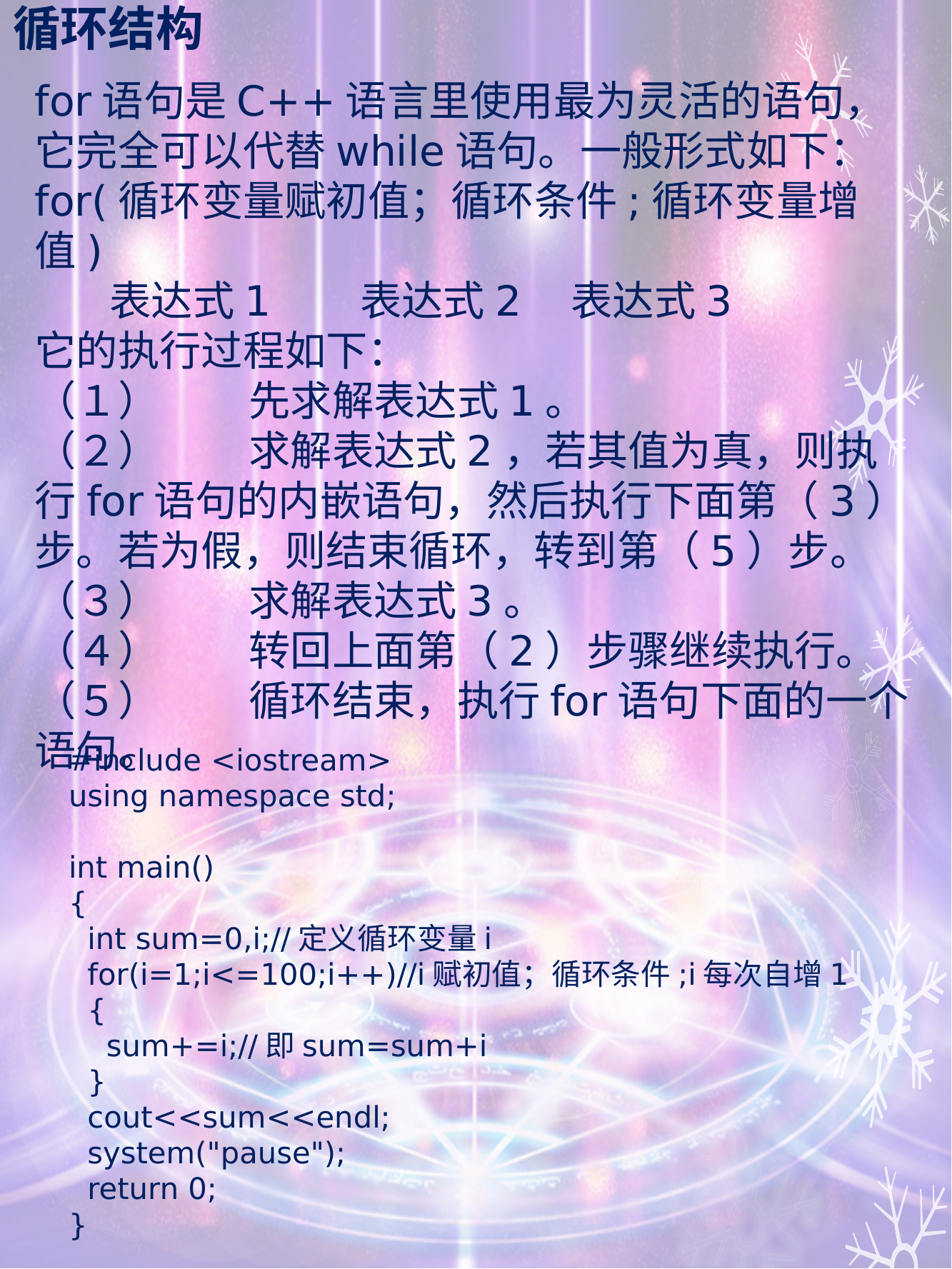

# 循环结构
for语句是C++语言里使用最为灵活的语句，它完全可以代替while语句。一般形式如下：
for(循环变量赋初值；循环条件;循环变量增值)
       表达式1      表达式2   表达式3
它的执行过程如下：
（１）	先求解表达式1。
（２）	求解表达式2，若其值为真，则执行for语句的内嵌语句，然后执行下面第（3）步。若为假，则结束循环，转到第（5）步。
（３）	求解表达式3。
（４）	转回上面第（2）步骤继续执行。
（５）	循环结束，执行for语句下面的一个语句。

#include <iostream>
using namespace std;

int main()
{
  int sum=0,i;//定义循环变量i
  for(i=1;i<=100;i++)//i赋初值；循环条件;i每次自增1
  {
    sum+=i;//即sum=sum+i
  }
  cout<<sum<<endl;
  system("pause");
  return 0;
}